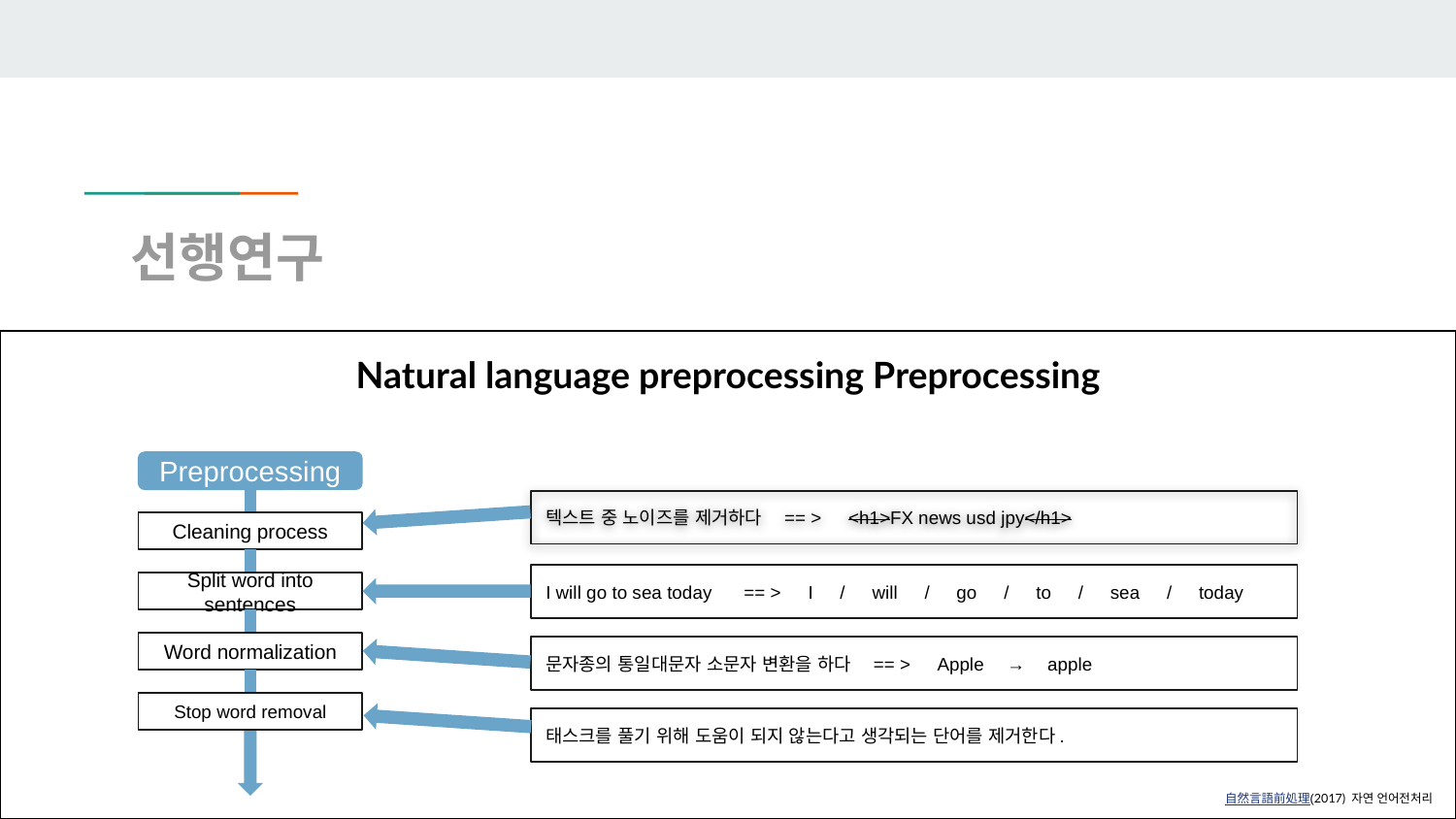

# 선행연구
Natural language preprocessing Preprocessing

Preprocessing

텍스트 중 노이즈를 제거하다　== >　<h1>FX news usd jpy</h1>

Cleaning process

I will go to sea today　 == >　I　/　will　/　go　/　to　/　sea　/　today
Split word into sentences

Word normalization
문자종의 통일대문자 소문자 변환을 하다　== >　Apple　→　apple

Stop word removal
태스크를 풀기 위해 도움이 되지 않는다고 생각되는 단어를 제거한다.

自然言語前処理(2017) 자연 언어전처리